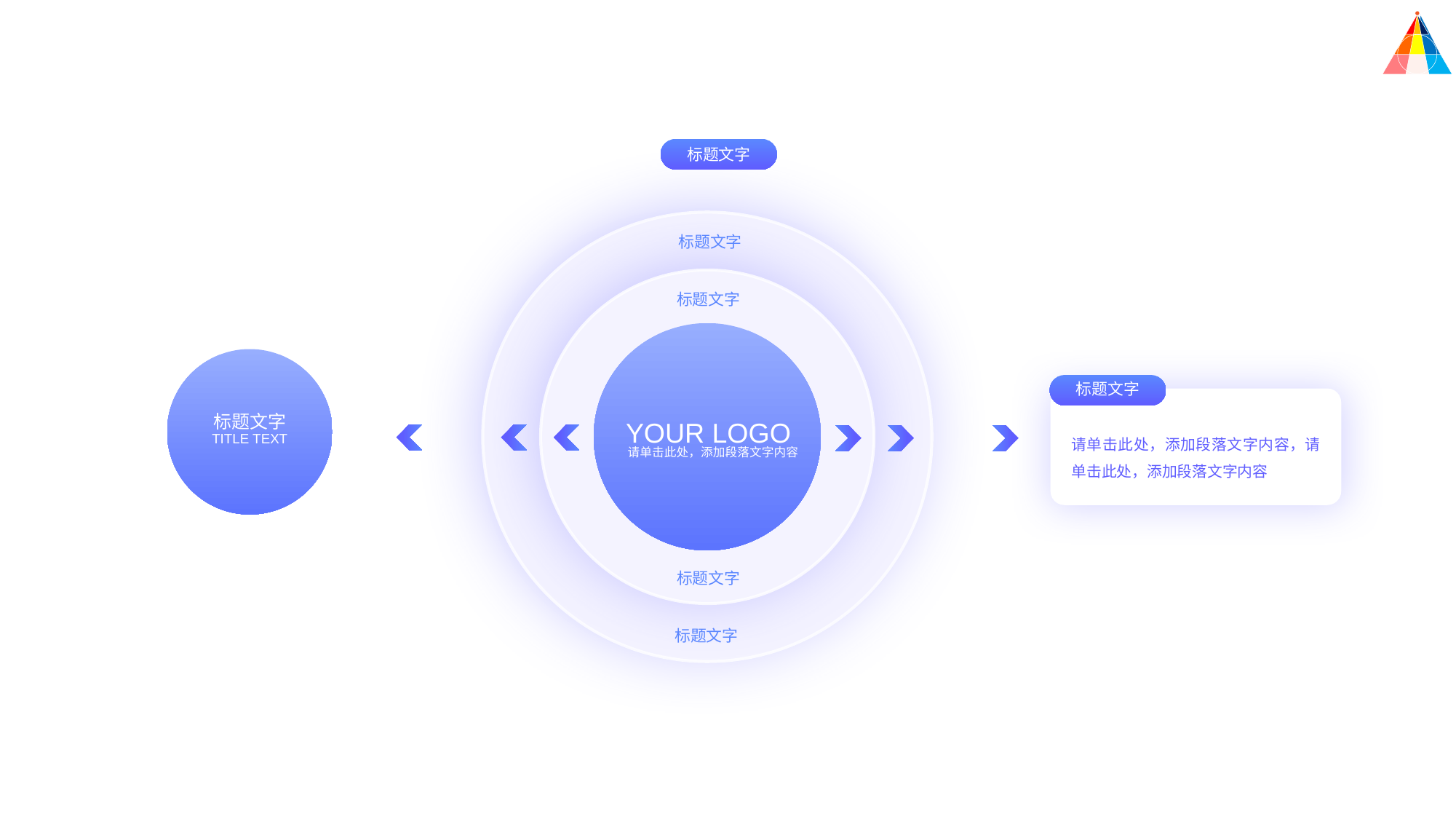

标题文字

标题文字

标题文字

标题文字

标题文字
YOUR LOGO
请单击此处，添加段落文字内容
请单击此处，添加段落文字内容，请单击此处，添加段落文字内容

TITLE TEXT

标题文字
标题文字